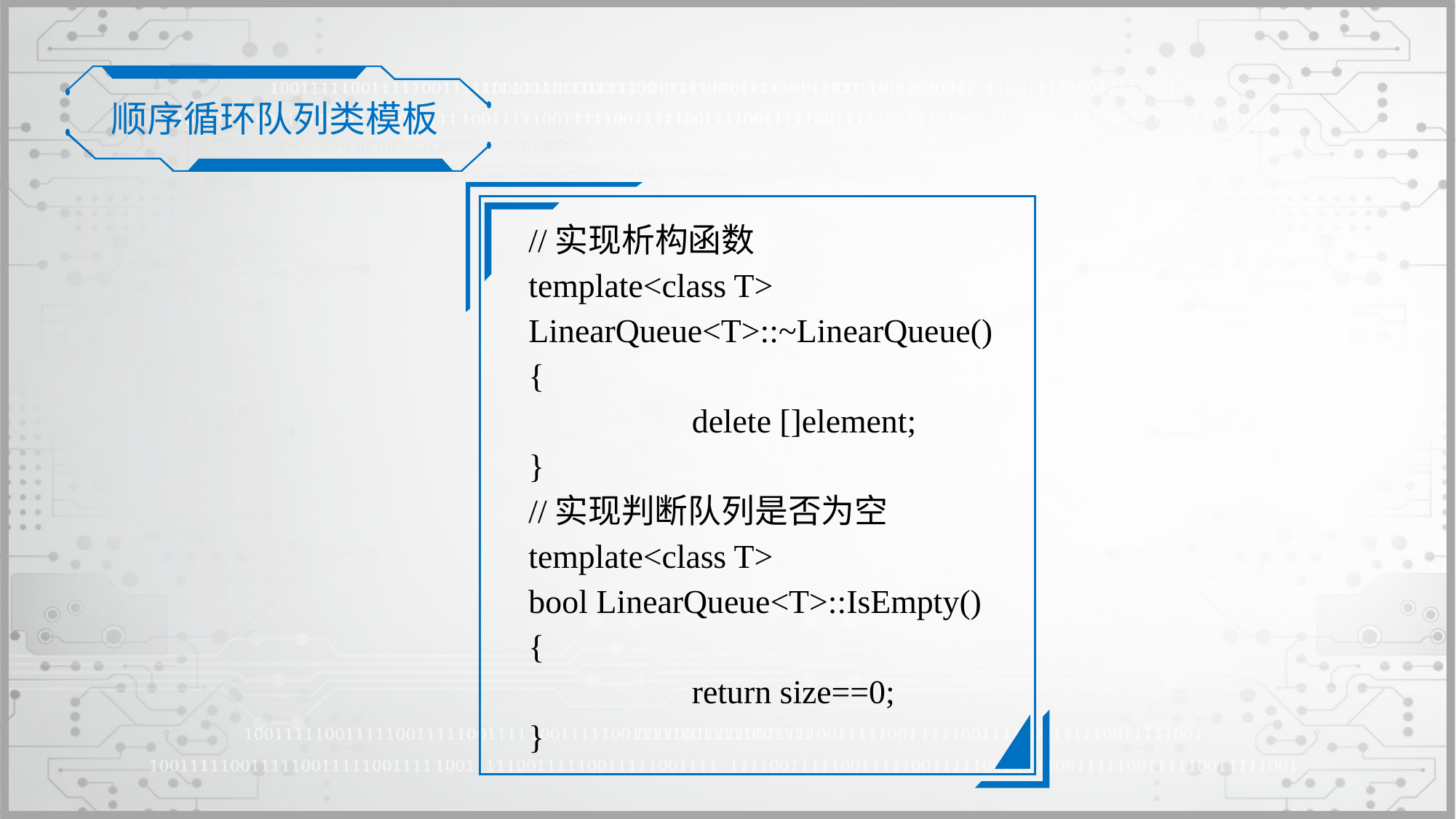

顺序循环队列类模板

//实现析构函数
template<class T>
LinearQueue<T>::~LinearQueue()
{
		delete []element;
}
//实现判断队列是否为空
template<class T>
bool LinearQueue<T>::IsEmpty()
{
		return size==0;
}